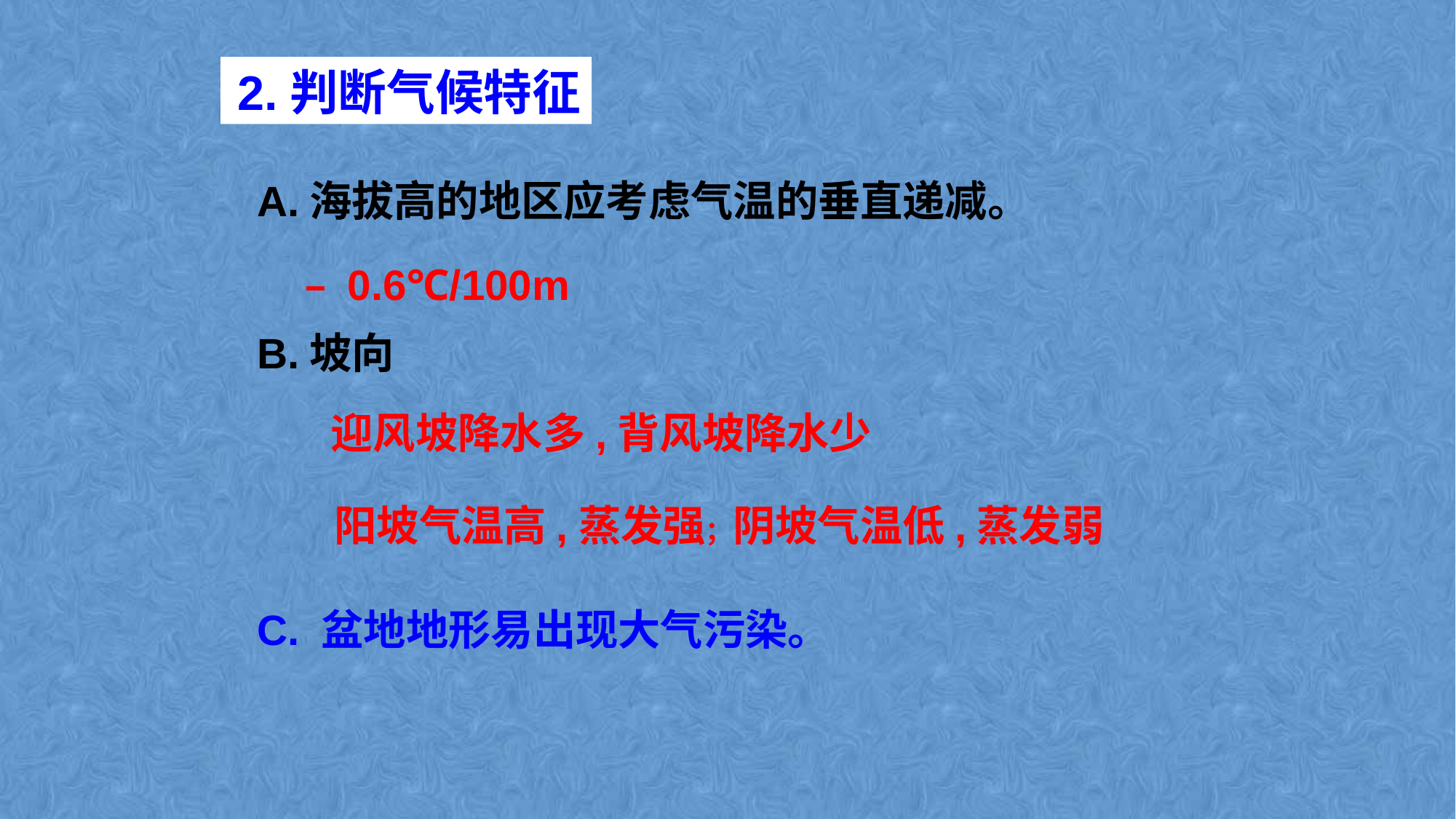

2.判断气候特征
A.海拔高的地区应考虑气温的垂直递减。
﹣ 0.6℃/100m
B.坡向
迎风坡降水多,背风坡降水少
阳坡气温高,蒸发强；阴坡气温低,蒸发弱
C. 盆地地形易出现大气污染。